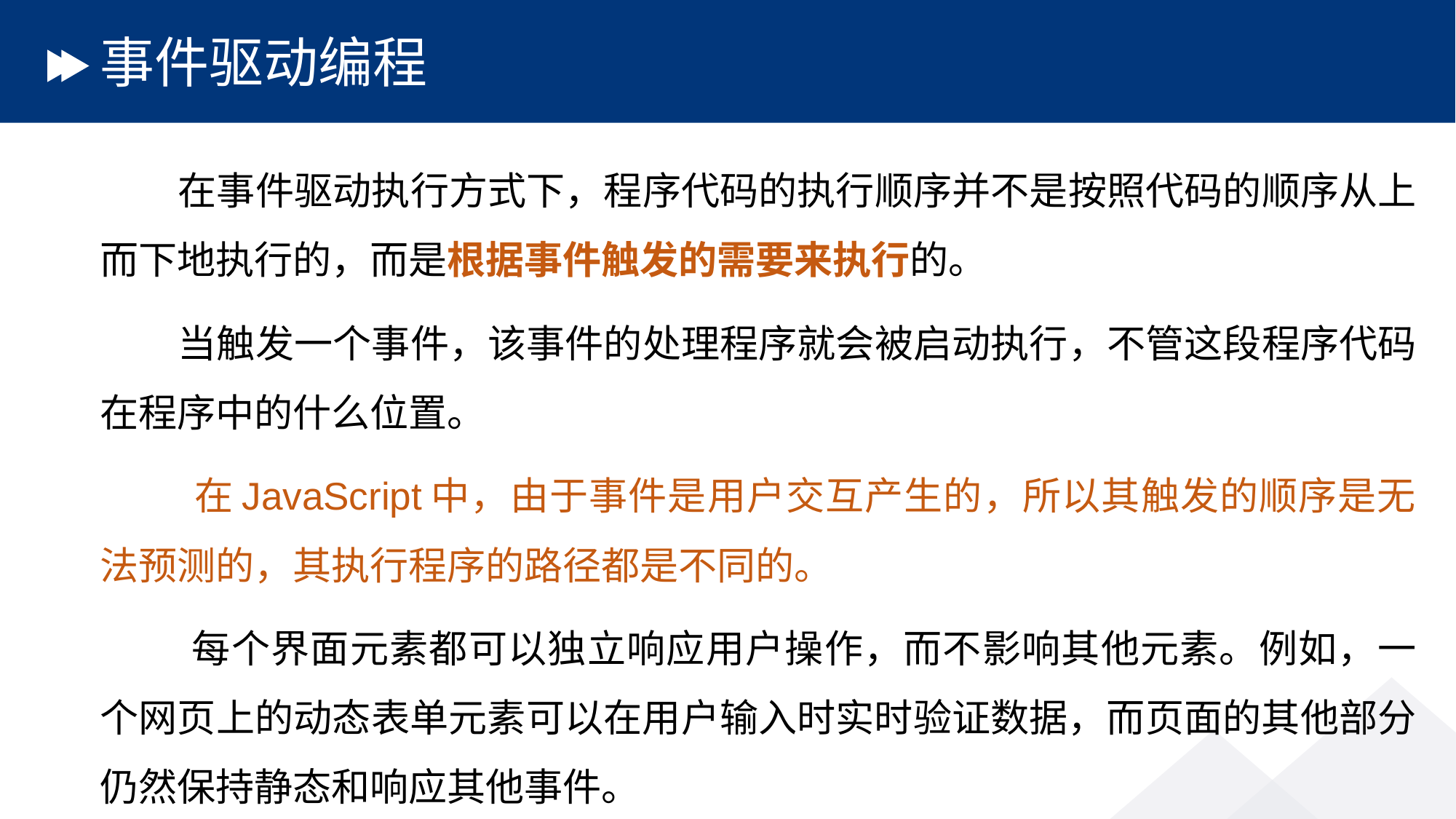

# 事件驱动编程
        在事件驱动执行方式下，程序代码的执行顺序并不是按照代码的顺序从上而下地执行的，而是根据事件触发的需要来执行的。
        当触发一个事件，该事件的处理程序就会被启动执行，不管这段程序代码在程序中的什么位置。
         在JavaScript中，由于事件是用户交互产生的，所以其触发的顺序是无法预测的，其执行程序的路径都是不同的。
         每个界面元素都可以独立响应用户操作，而不影响其他元素。例如，一个网页上的动态表单元素可以在用户输入时实时验证数据，而页面的其他部分仍然保持静态和响应其他事件。